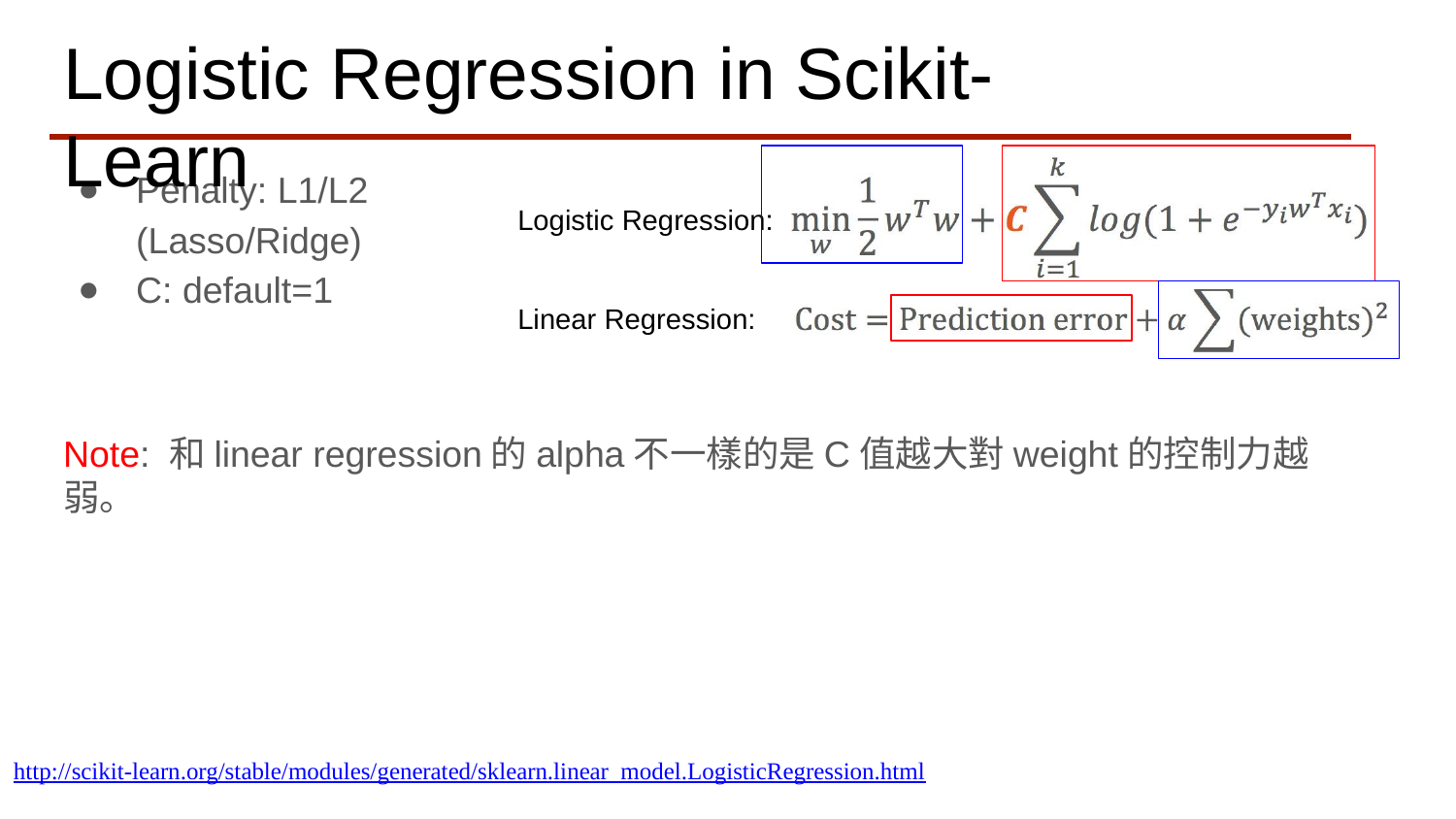

# Logistic Regression in Scikit-Learn

Penalty: L1/L2  (Lasso/Ridge)
C: default=1
Logistic Regression:

Linear Regression:
Note: 和linear regression的alpha不一樣的是C值越大對weight的控制力越弱。
http://scikit-learn.org/stable/modules/generated/sklearn.linear_model.LogisticRegression.html